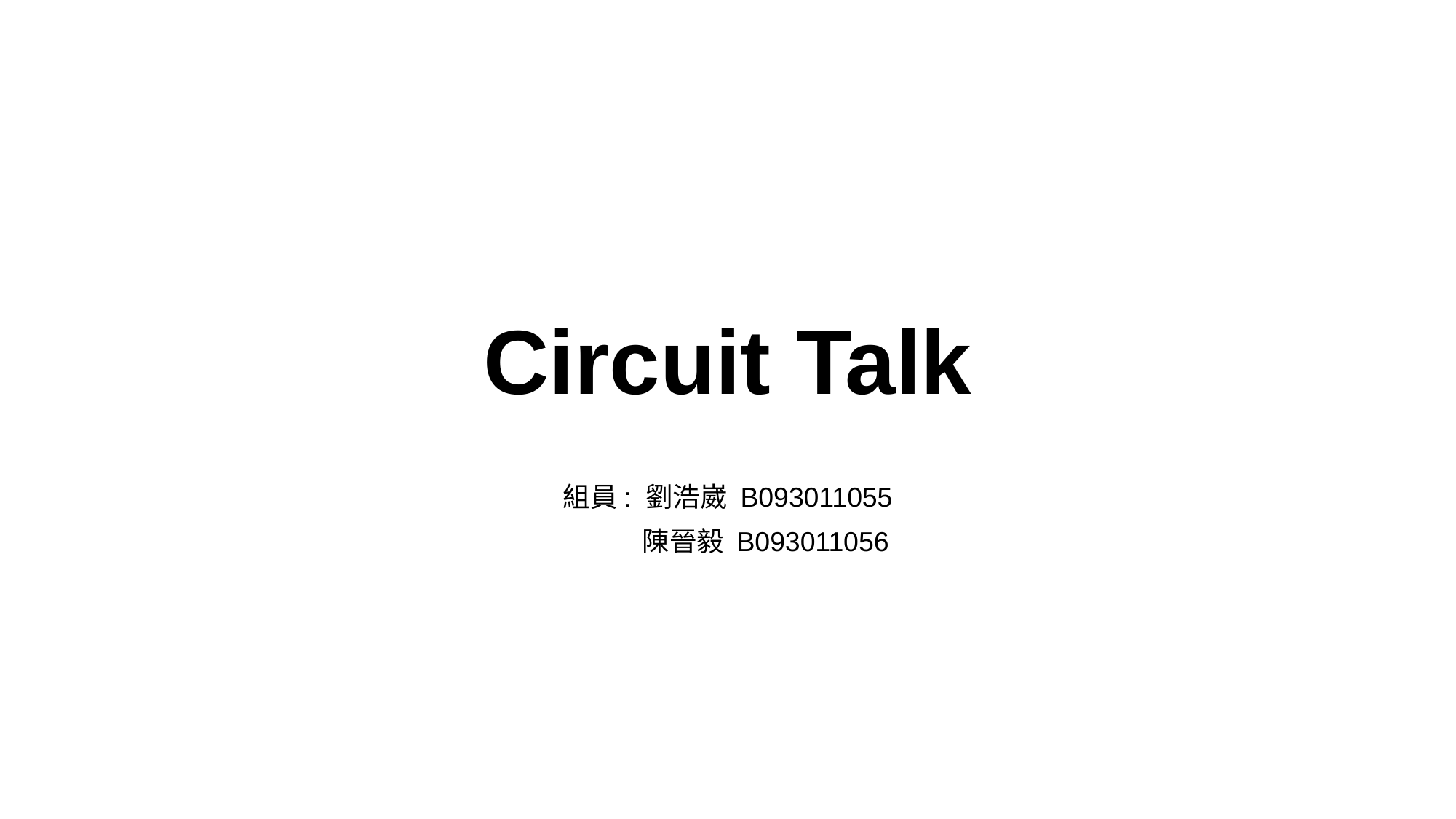

# Circuit Talk

組員: 劉浩崴 B093011055
				 陳晉毅 B093011056